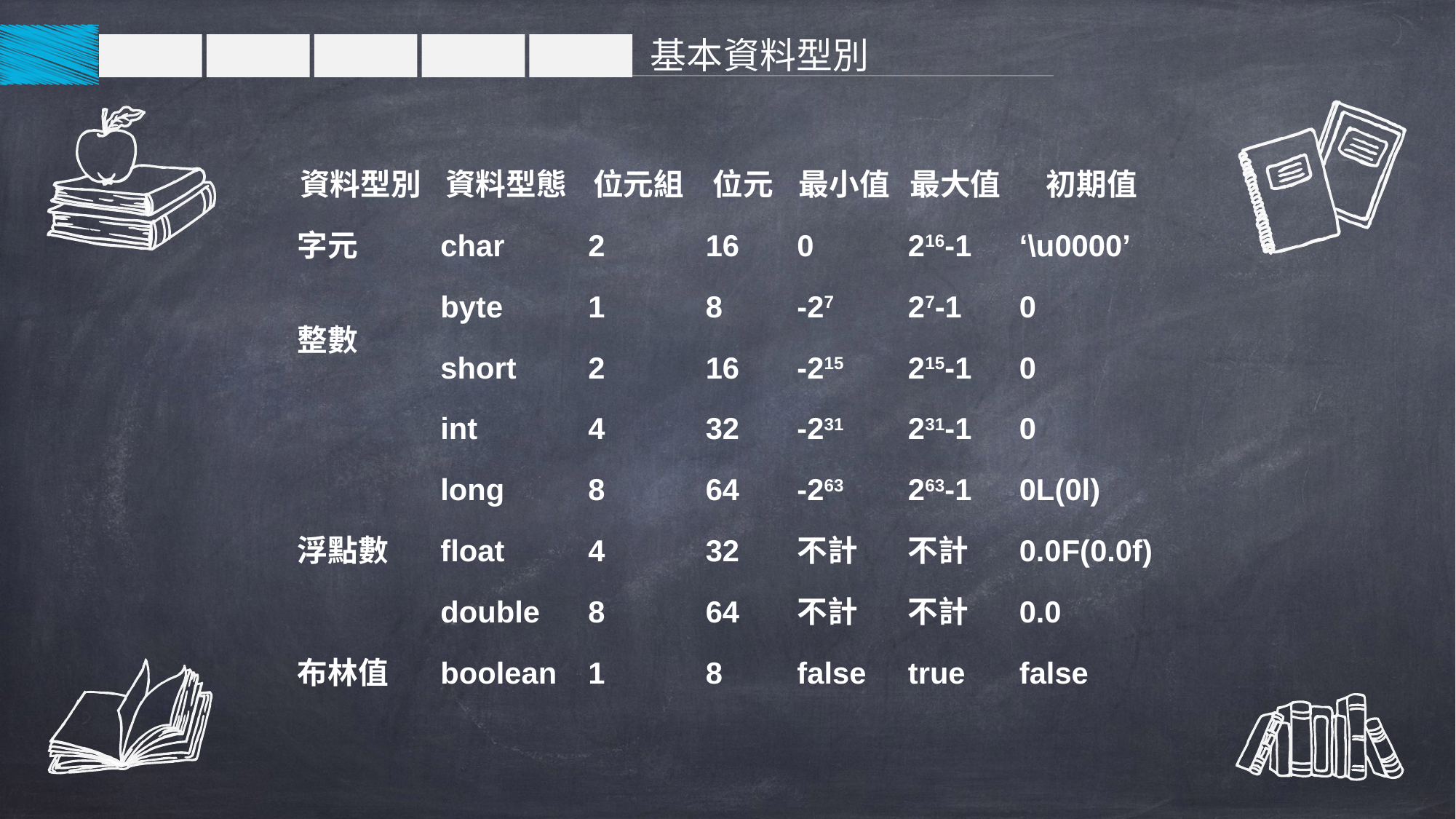

基本資料型別

| 資料型別 | 資料型態 | 位元組 | 位元 | 最小值 | 最大值 | 初期值 |
| --- | --- | --- | --- | --- | --- | --- |
| 字元 | char | 2 | 16 | 0 | 216-1 | ‘\u0000’ |
| 整數 | byte | 1 | 8 | -27 | 27-1 | 0 |
|  | short | 2 | 16 | -215 | 215-1 | 0 |
|  | int | 4 | 32 | -231 | 231-1 | 0 |
|  | long | 8 | 64 | -263 | 263-1 | 0L(0l) |
| 浮點數 | float | 4 | 32 | 不計 | 不計 | 0.0F(0.0f) |
|  | double | 8 | 64 | 不計 | 不計 | 0.0 |
| 布林值 | boolean | 1 | 8 | false | true | false |